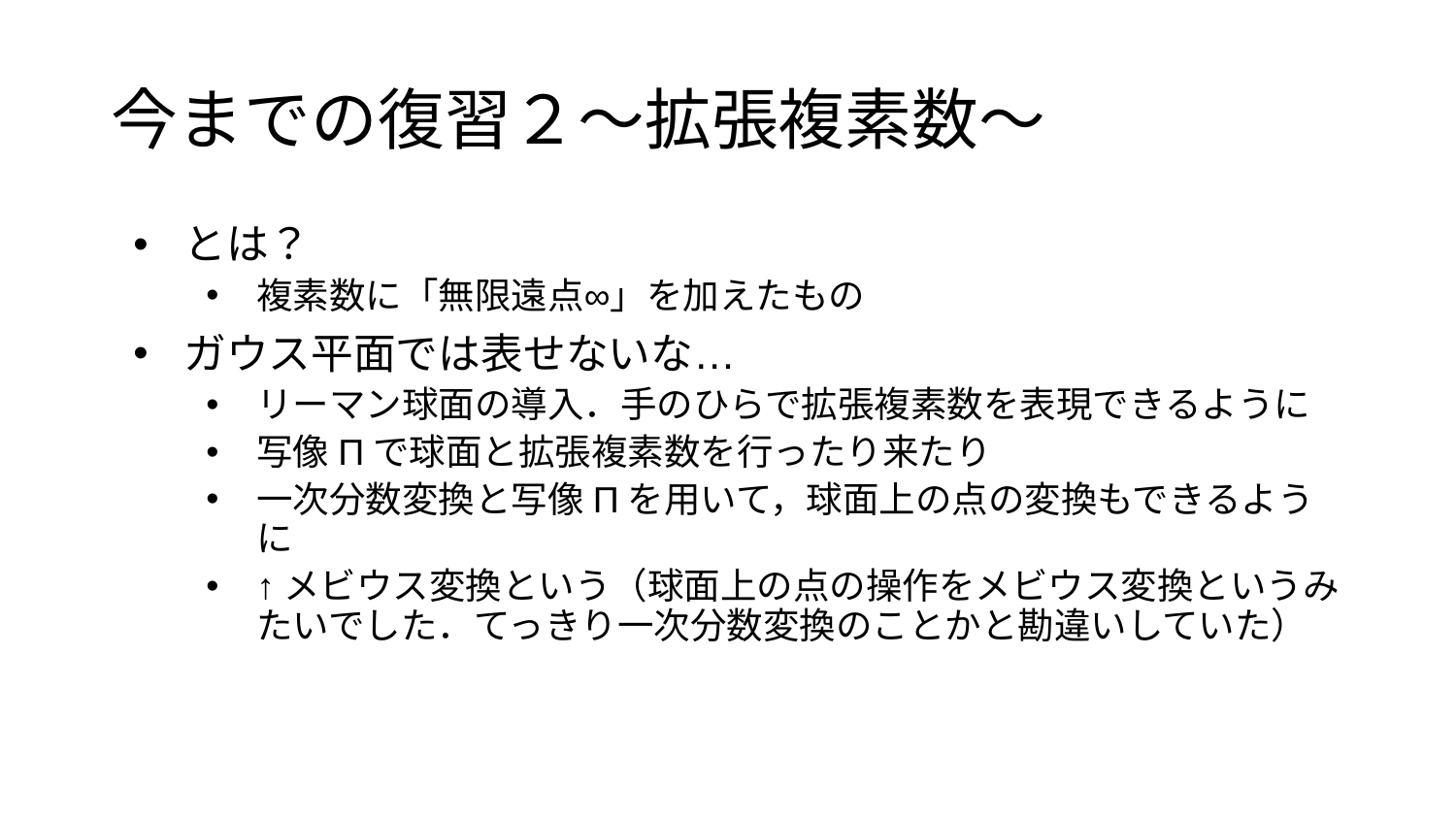

# 今までの復習２〜拡張複素数〜
とは？
複素数に「無限遠点∞」を加えたもの
ガウス平面では表せないな…
リーマン球面の導入．手のひらで拡張複素数を表現できるように
写像Πで球面と拡張複素数を行ったり来たり
一次分数変換と写像Πを用いて，球面上の点の変換もできるように
↑メビウス変換という（球面上の点の操作をメビウス変換というみたいでした．てっきり一次分数変換のことかと勘違いしていた）